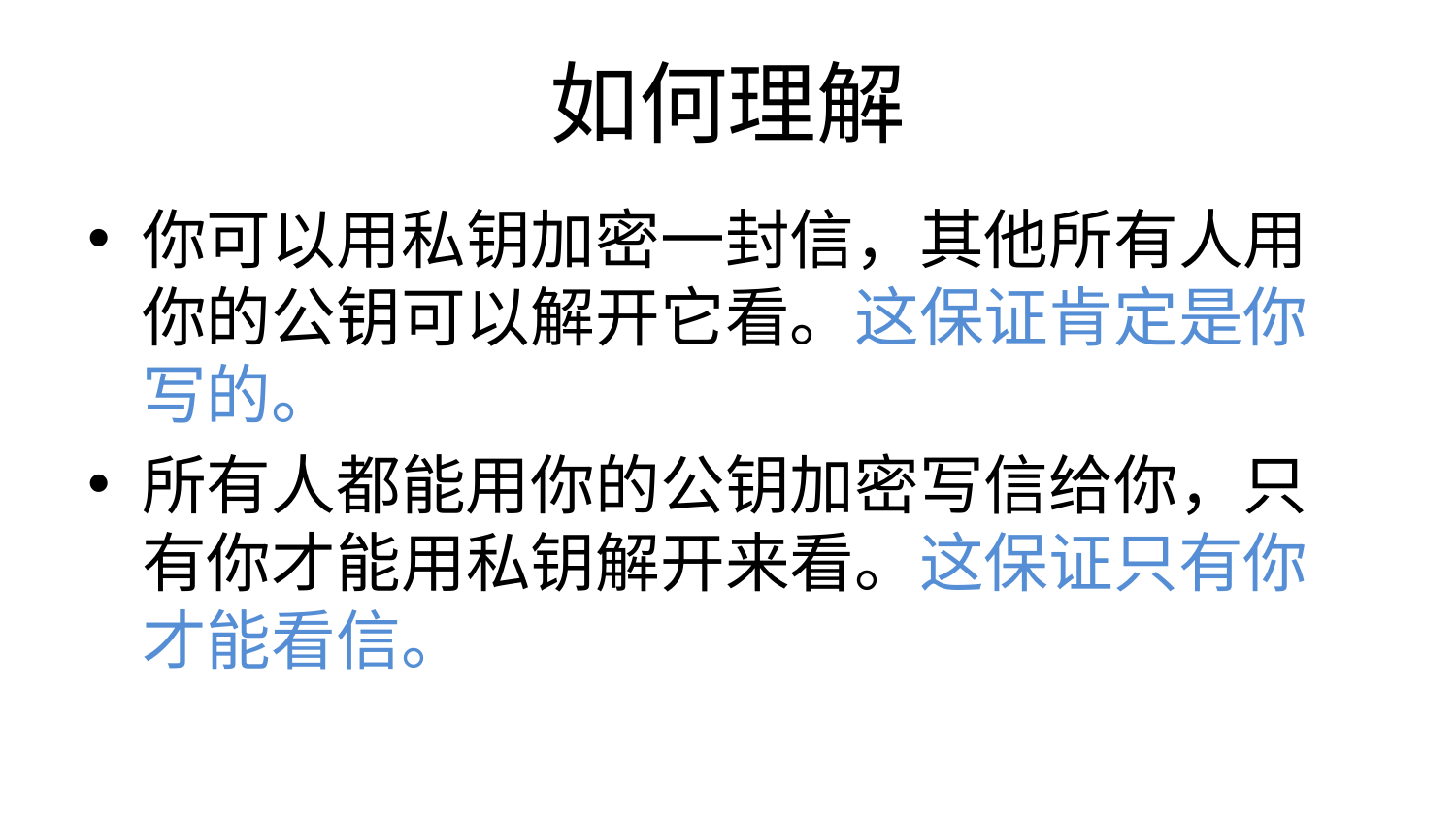

# 如何理解
你可以用私钥加密一封信，其他所有人用你的公钥可以解开它看。这保证肯定是你写的。
所有人都能用你的公钥加密写信给你，只有你才能用私钥解开来看。这保证只有你才能看信。